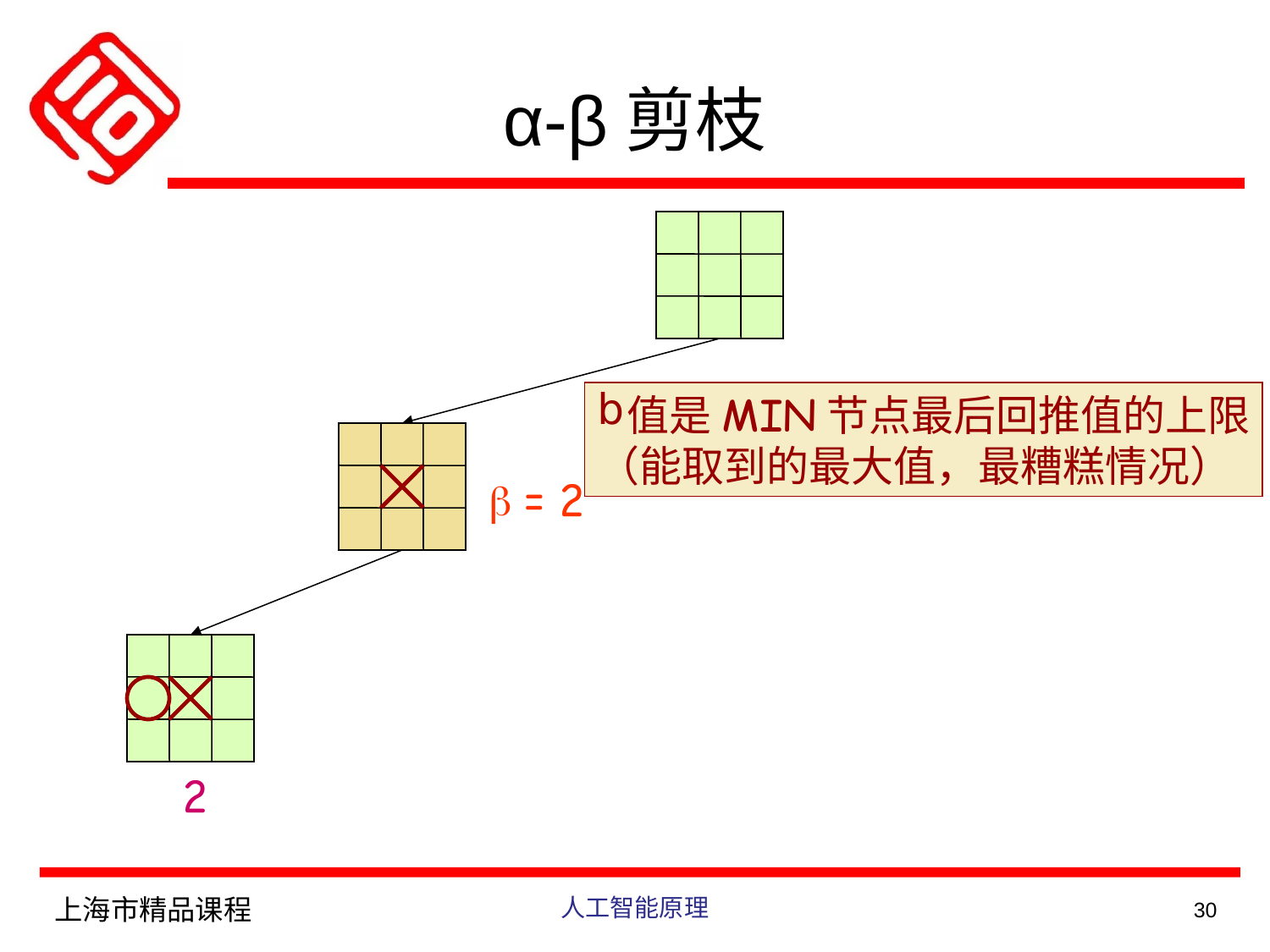

α-β剪枝

值是MIN节点最后回推值的上限
（能取到的最大值，最糟糕情况）
β = 2

2
上海市精品课程
人工智能原理
30